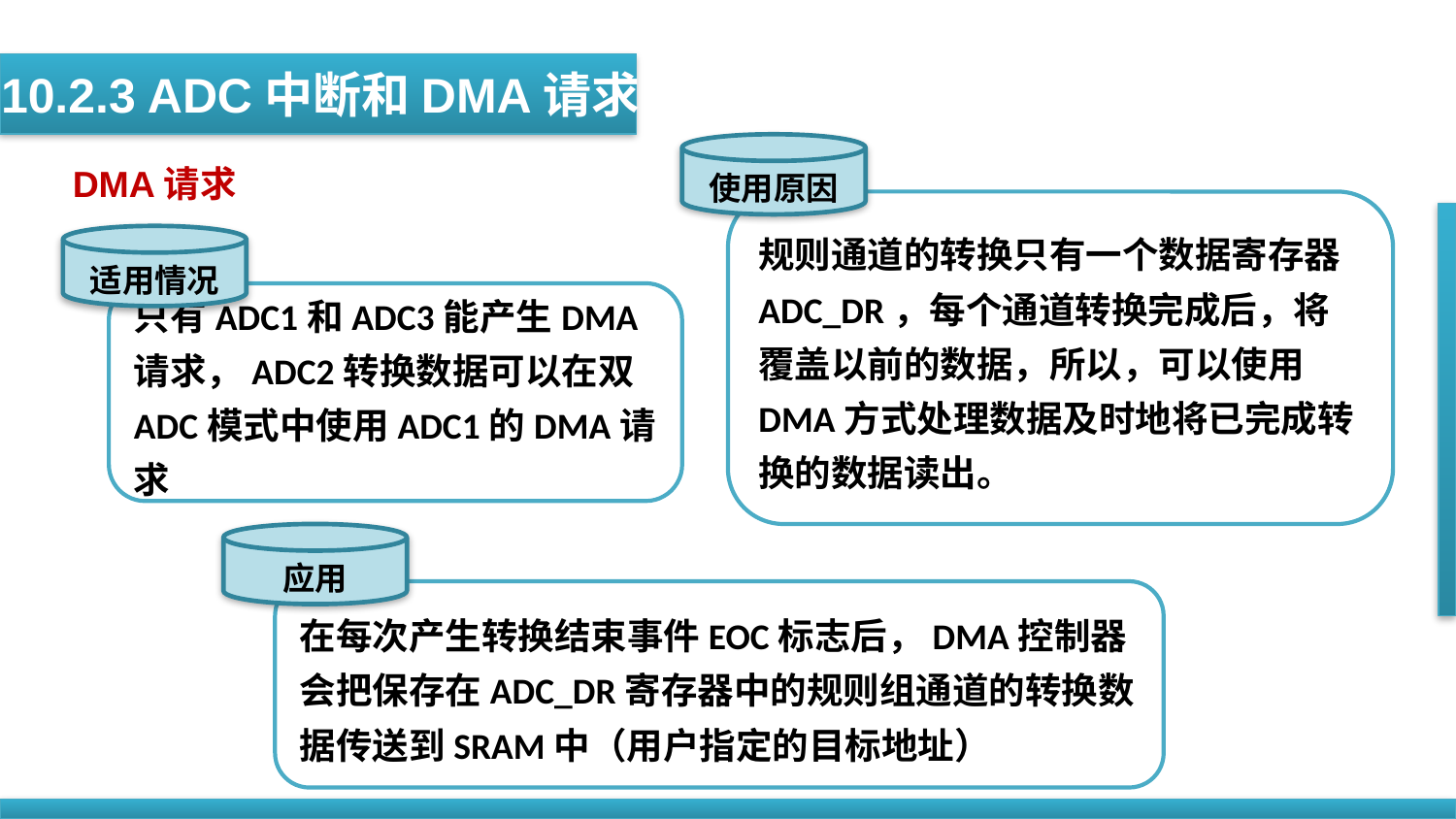

10.2.3 ADC中断和DMA请求
使用原因
DMA请求
规则通道的转换只有一个数据寄存器ADC_DR，每个通道转换完成后，将覆盖以前的数据，所以，可以使用DMA方式处理数据及时地将已完成转换的数据读出。
适用情况
只有ADC1和ADC3能产生DMA请求，ADC2转换数据可以在双ADC模式中使用ADC1的DMA请求
应用
在每次产生转换结束事件EOC标志后，DMA控制器会把保存在ADC_DR寄存器中的规则组通道的转换数据传送到SRAM中（用户指定的目标地址）